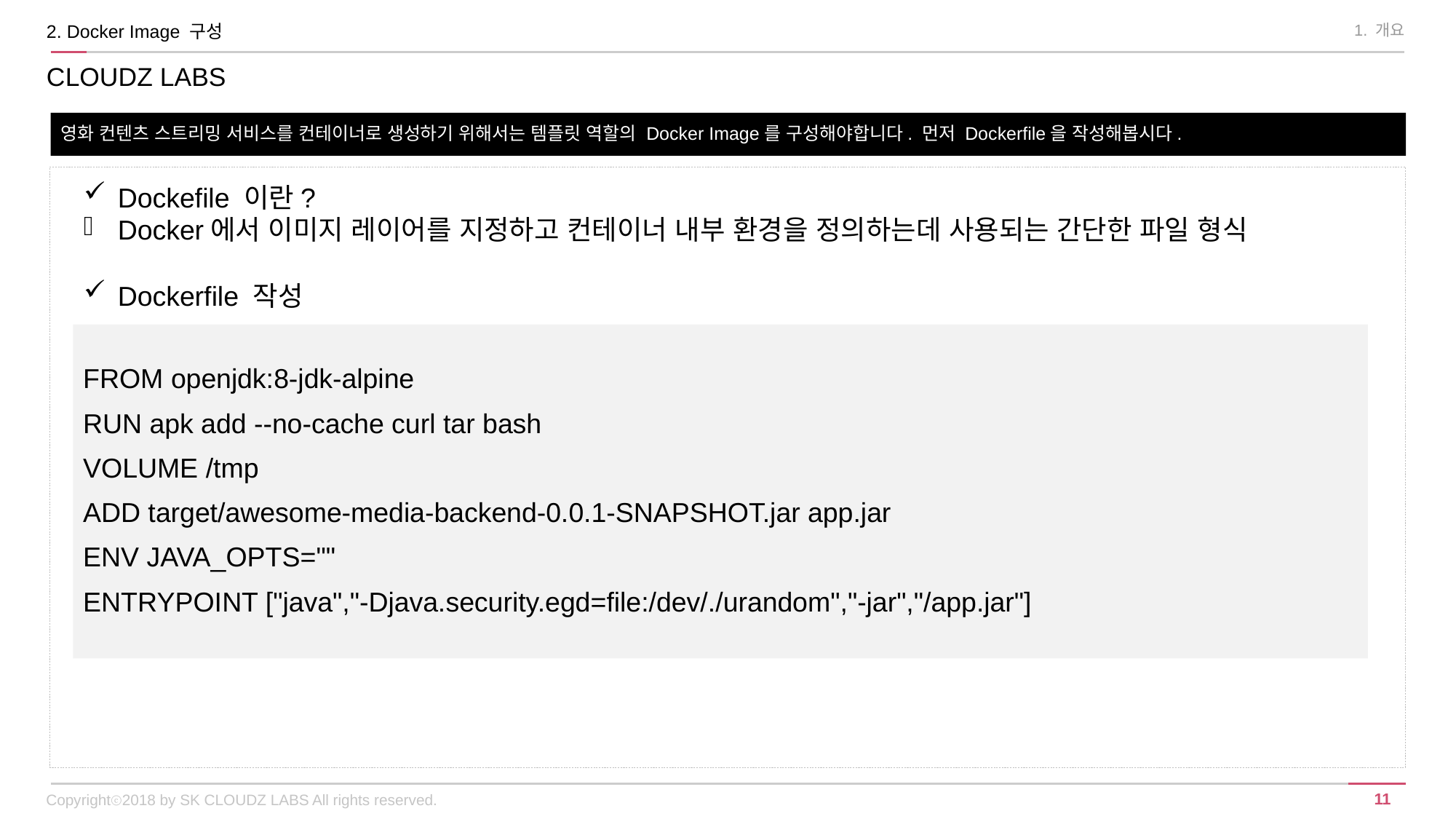

2. Docker Image 구성
1. 개요
CLOUDZ LABS
영화 컨텐츠 스트리밍 서비스를 컨테이너로 생성하기 위해서는 템플릿 역할의 Docker Image를 구성해야합니다. 먼저 Dockerfile을 작성해봅시다.
Dockefile 이란?
Docker에서 이미지 레이어를 지정하고 컨테이너 내부 환경을 정의하는데 사용되는 간단한 파일 형식

Dockerfile 작성

FROM openjdk:8-jdk-alpine
RUN apk add --no-cache curl tar bash
VOLUME /tmp
ADD target/awesome-media-backend-0.0.1-SNAPSHOT.jar app.jar
ENV JAVA_OPTS=""
ENTRYPOINT ["java","-Djava.security.egd=file:/dev/./urandom","-jar","/app.jar"]
Copyrightⓒ2018 by SK CLOUDZ LABS All rights reserved.